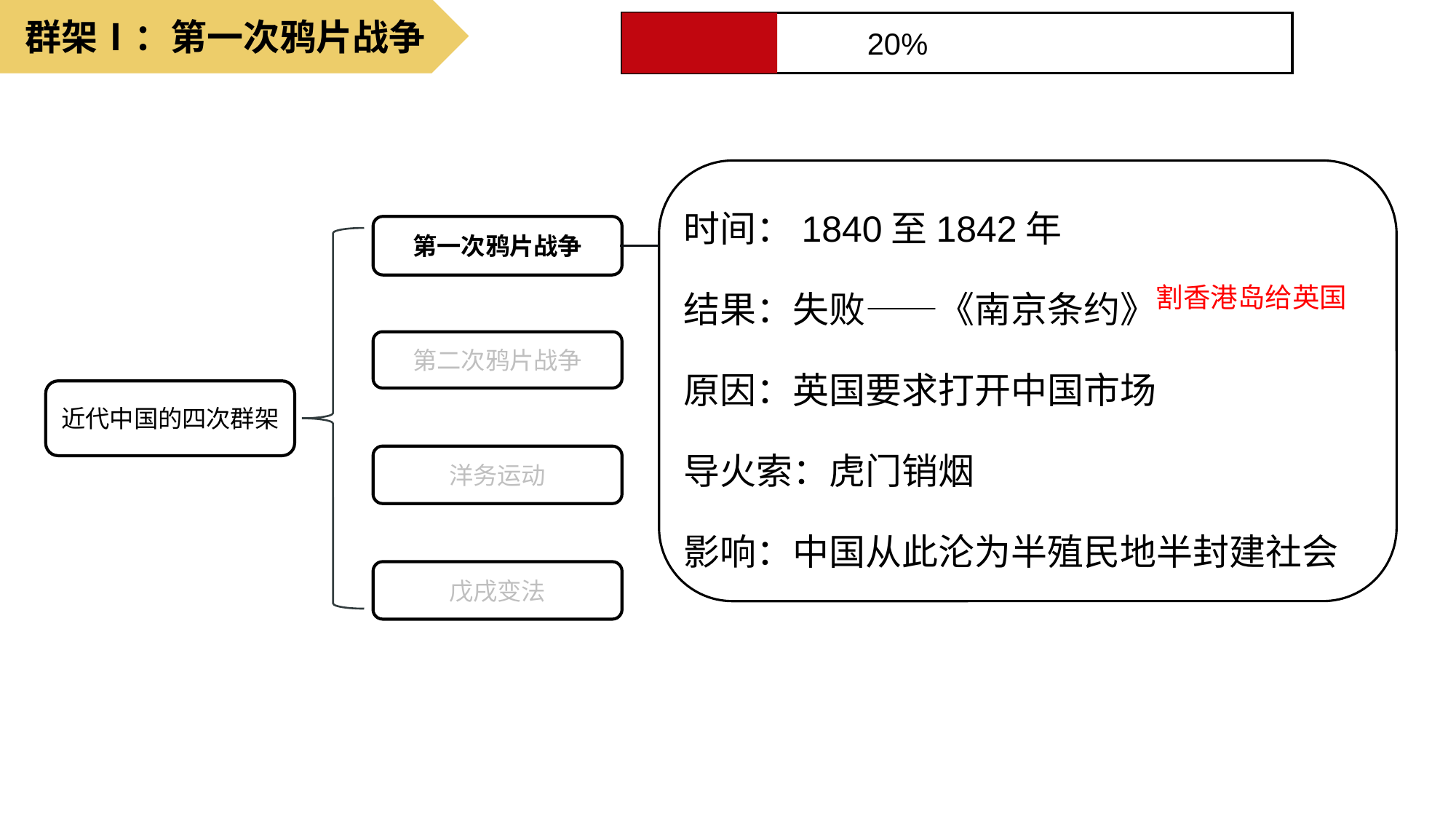

群架Ⅰ：第一次鸦片战争

20%

时间：1840至1842年
结果：失败——《南京条约》
原因：英国要求打开中国市场
导火索：虎门销烟
影响：中国从此沦为半殖民地半封建社会
第一次鸦片战争

第二次鸦片战争
近代中国的四次群架
洋务运动
戊戌变法
割香港岛给英国